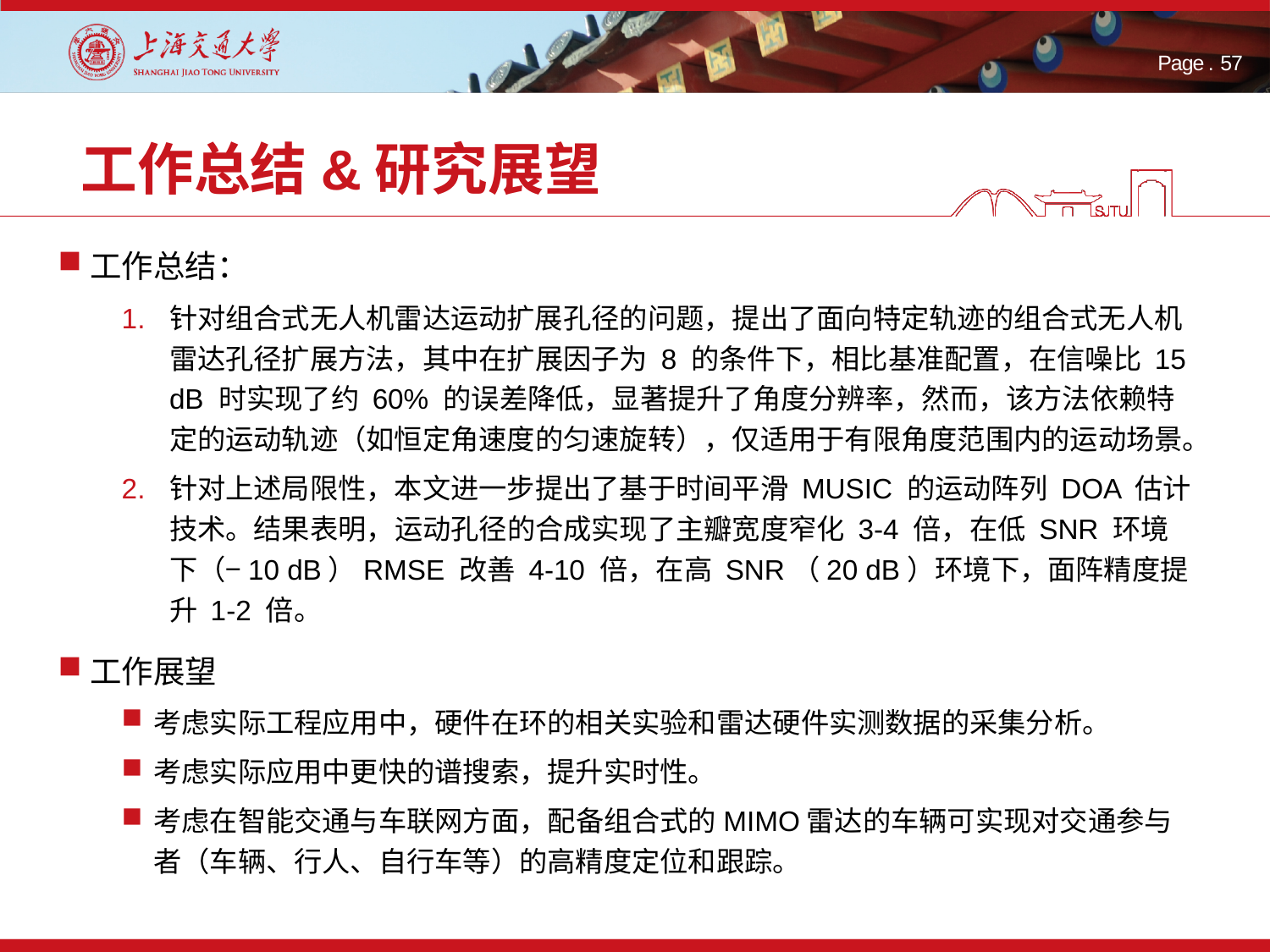

# 工作总结&研究展望
工作总结：
针对组合式无人机雷达运动扩展孔径的问题，提出了面向特定轨迹的组合式无人机雷达孔径扩展方法，其中在扩展因子为 8 的条件下，相比基准配置，在信噪比 15 dB 时实现了约 60% 的误差降低，显著提升了角度分辨率，然而，该方法依赖特定的运动轨迹（如恒定角速度的匀速旋转），仅适用于有限角度范围内的运动场景。
针对上述局限性，本文进一步提出了基于时间平滑 MUSIC 的运动阵列 DOA 估计技术。结果表明，运动孔径的合成实现了主瓣宽度窄化 3-4 倍，在低 SNR 环境下（−10 dB）RMSE 改善 4-10 倍，在高 SNR（20 dB）环境下，面阵精度提升 1-2 倍。
工作展望
考虑实际工程应用中，硬件在环的相关实验和雷达硬件实测数据的采集分析。
考虑实际应用中更快的谱搜索，提升实时性。
考虑在智能交通与车联网方面，配备组合式的MIMO雷达的车辆可实现对交通参与者（车辆、行人、自行车等）的高精度定位和跟踪。